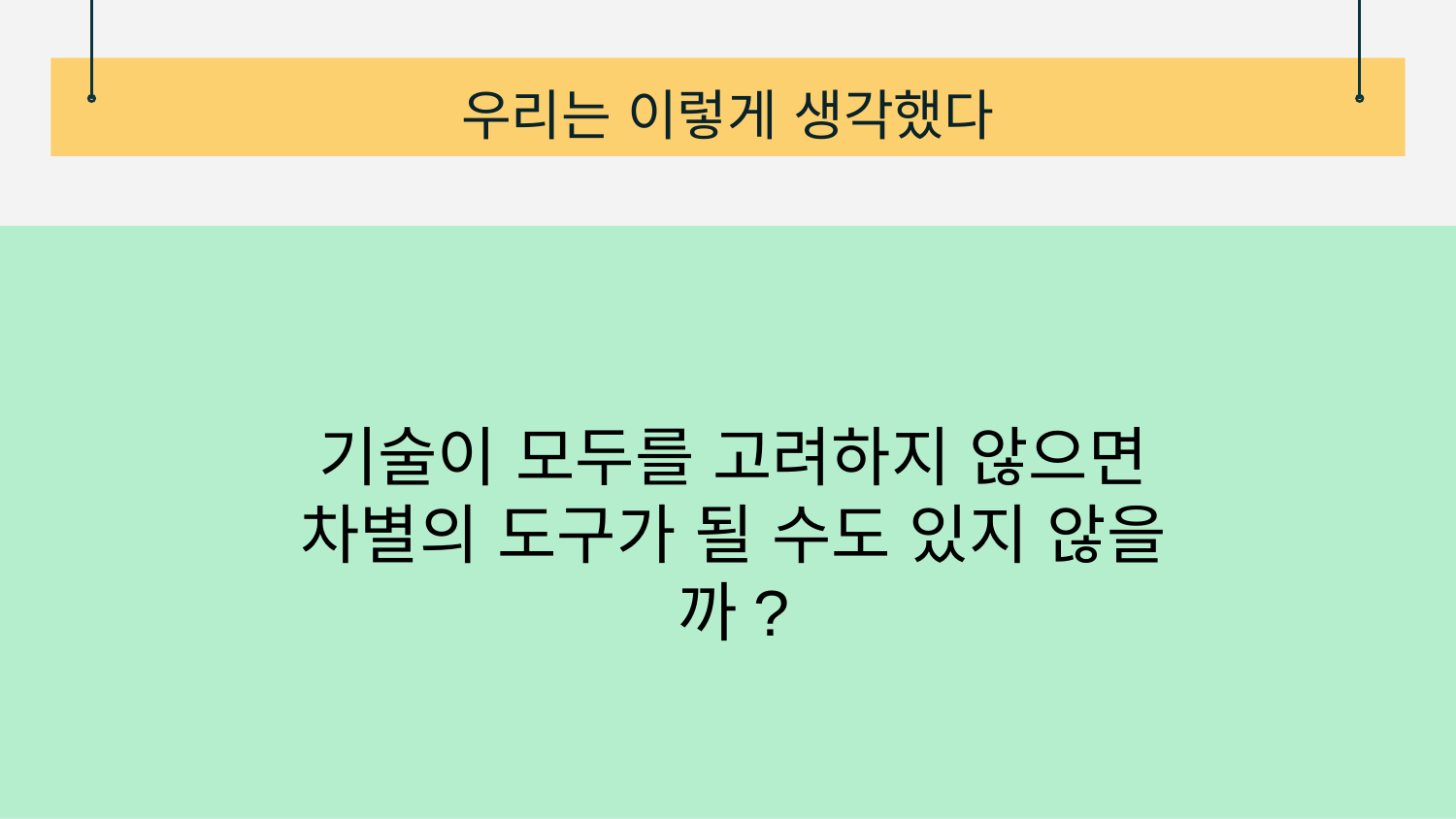

# 우리는 이렇게 생각했다
기술이 모두를 고려하지 않으면
차별의 도구가 될 수도 있지 않을까?